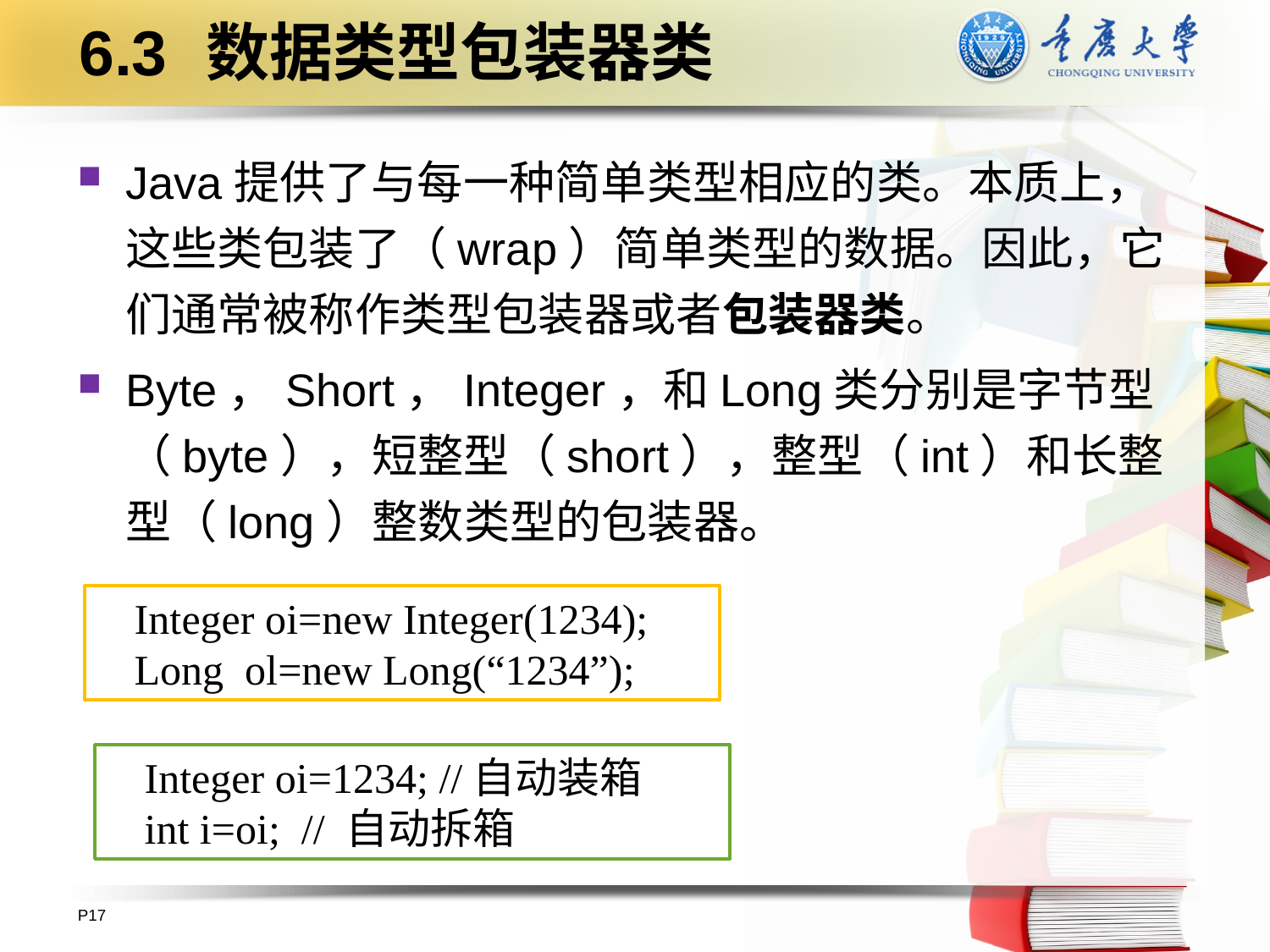

# 6.3	数据类型包装器类
Java提供了与每一种简单类型相应的类。本质上，这些类包装了（wrap）简单类型的数据。因此，它们通常被称作类型包装器或者包装器类。
Byte，Short，Integer，和Long类分别是字节型（byte），短整型（short），整型（int）和长整型（long）整数类型的包装器。

Integer oi=new Integer(1234);
Long  ol=new Long(“1234”);
Integer oi=1234; //自动装箱
int i=oi;  // 自动拆箱
P17